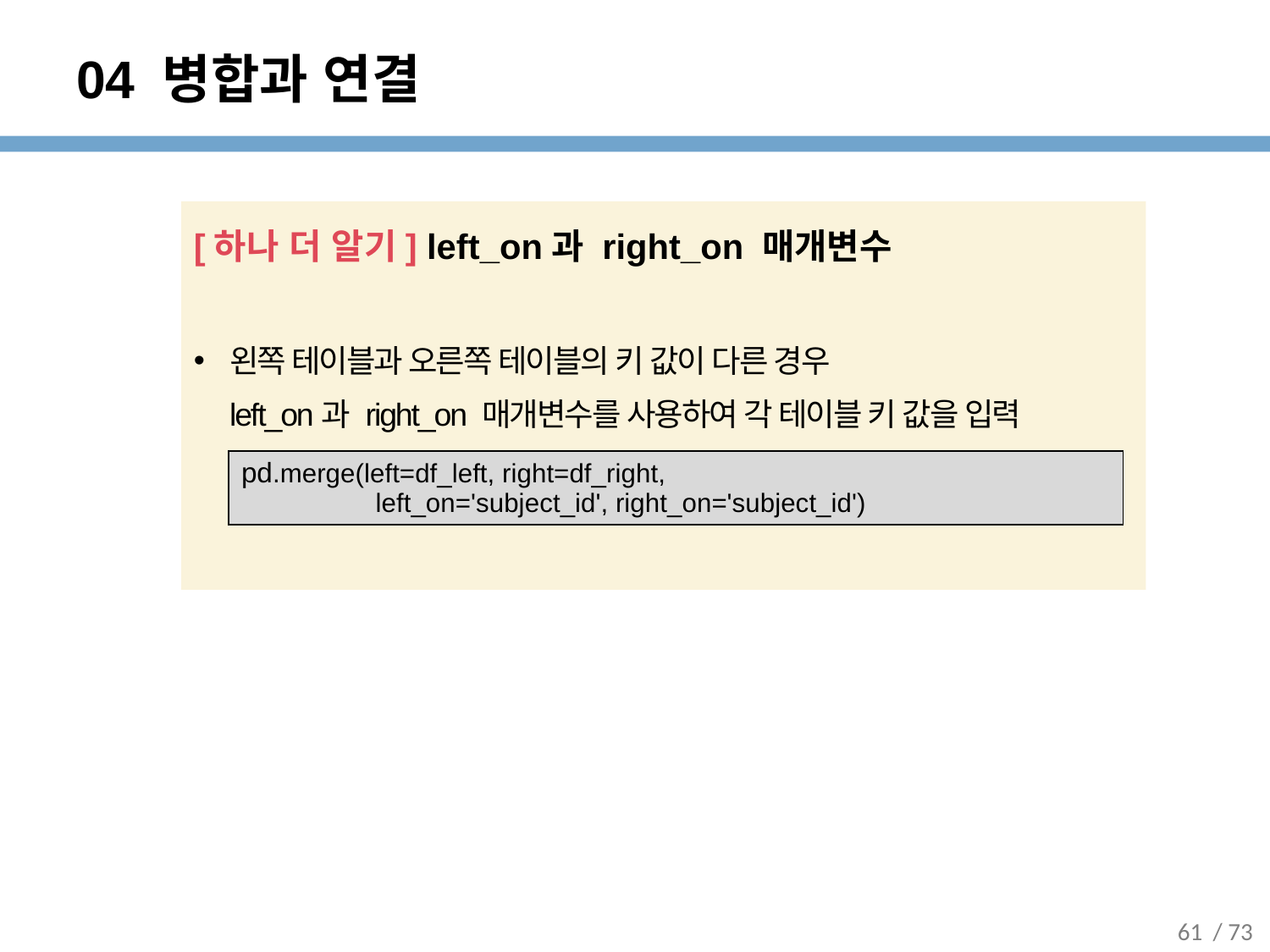

# 04 병합과 연결
[하나 더 알기] left_on과 right_on 매개변수

왼쪽 테이블과 오른쪽 테이블의 키 값이 다른 경우
left_on과 right_on 매개변수를 사용하여 각 테이블 키 값을 입력

| pd.merge(left=df\_left, right=df\_right, left\_on='subject\_id', right\_on='subject\_id') |
| --- |
61
/ 73